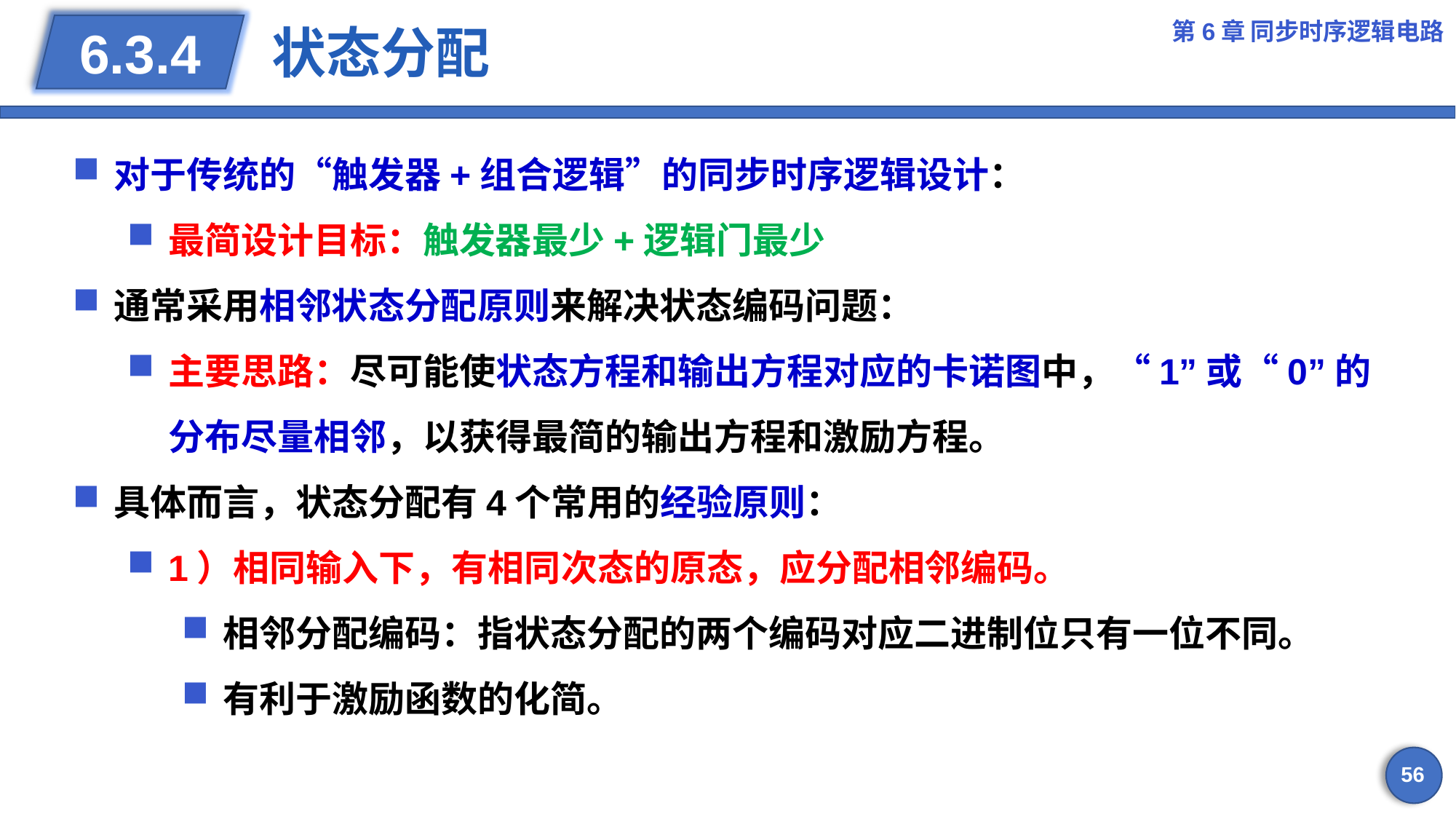

第6章 同步时序逻辑电路
# 状态分配
6.3.4
对于传统的“触发器+组合逻辑”的同步时序逻辑设计：
最简设计目标：触发器最少+逻辑门最少
通常采用相邻状态分配原则来解决状态编码问题：
主要思路：尽可能使状态方程和输出方程对应的卡诺图中，“1”或“0”的分布尽量相邻，以获得最简的输出方程和激励方程。
具体而言，状态分配有4个常用的经验原则：
1）相同输入下，有相同次态的原态，应分配相邻编码。
相邻分配编码：指状态分配的两个编码对应二进制位只有一位不同。
有利于激励函数的化简。
56